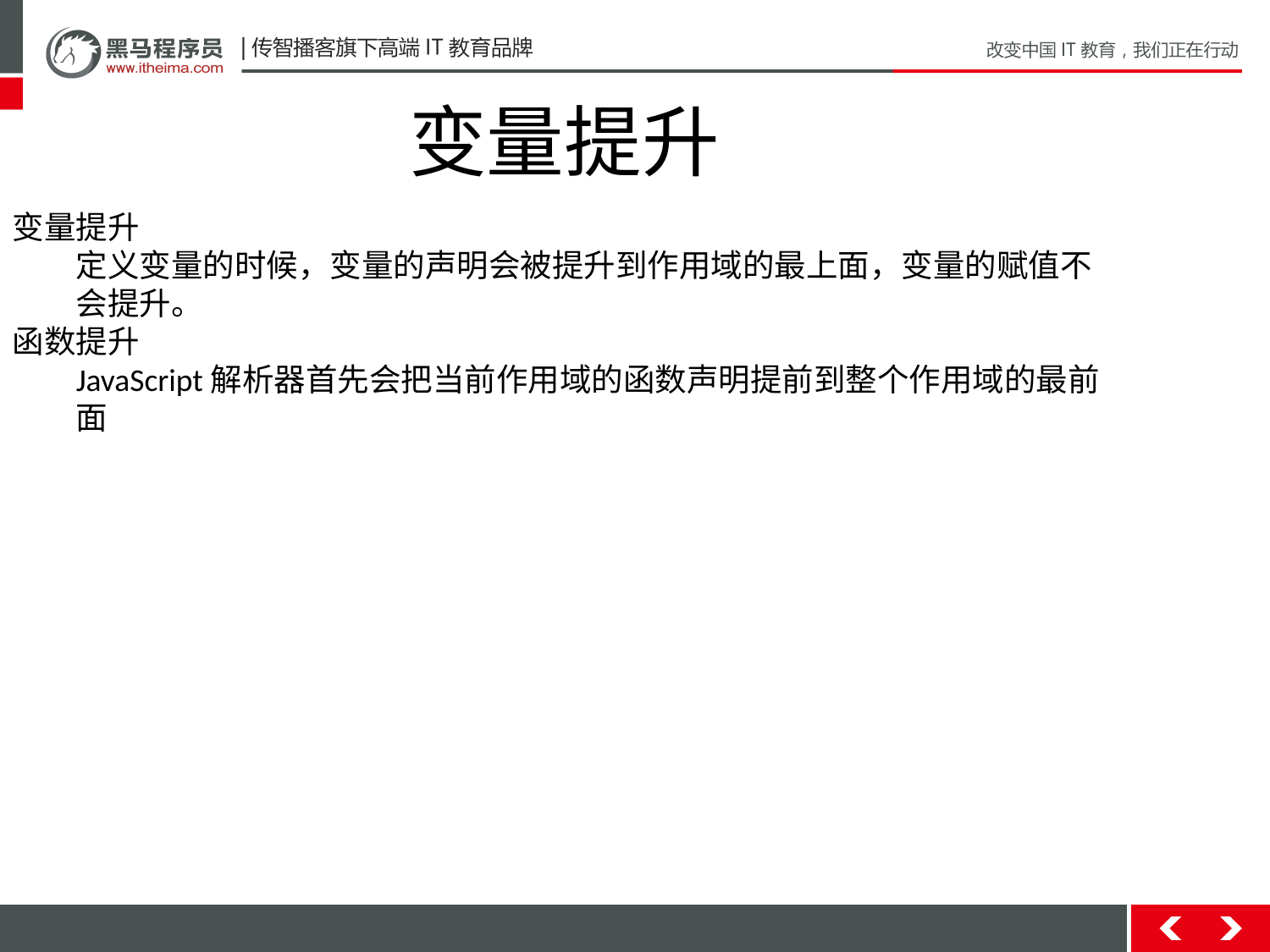

变量提升
变量提升
定义变量的时候，变量的声明会被提升到作用域的最上面，变量的赋值不会提升。
函数提升
JavaScript解析器首先会把当前作用域的函数声明提前到整个作用域的最前面